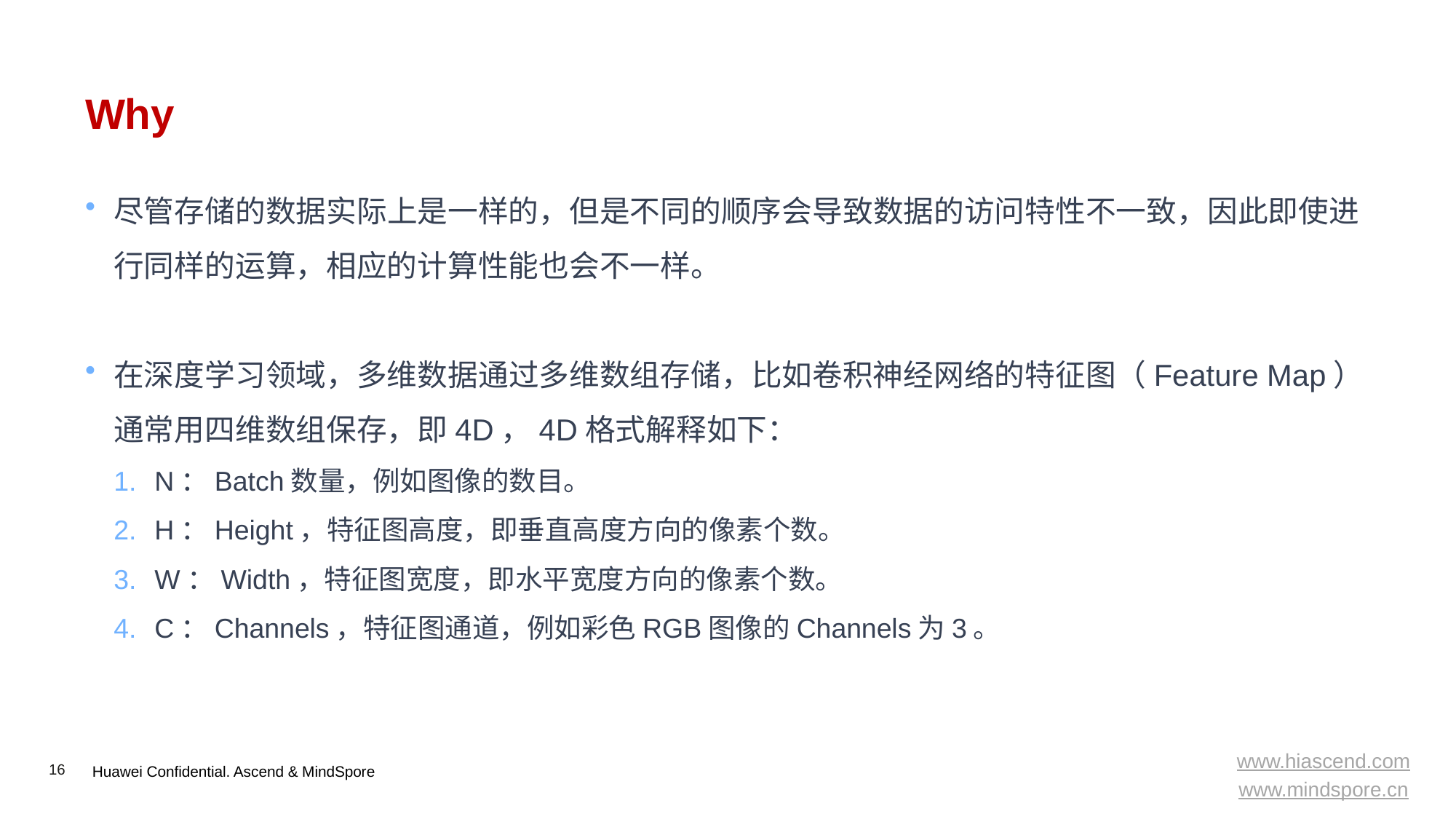

# Why
尽管存储的数据实际上是一样的，但是不同的顺序会导致数据的访问特性不一致，因此即使进行同样的运算，相应的计算性能也会不一样。

在深度学习领域，多维数据通过多维数组存储，比如卷积神经网络的特征图（Feature Map）通常用四维数组保存，即4D，4D格式解释如下：
N：Batch数量，例如图像的数目。
H：Height，特征图高度，即垂直高度方向的像素个数。
W：Width，特征图宽度，即水平宽度方向的像素个数。
C：Channels，特征图通道，例如彩色RGB图像的Channels为3。